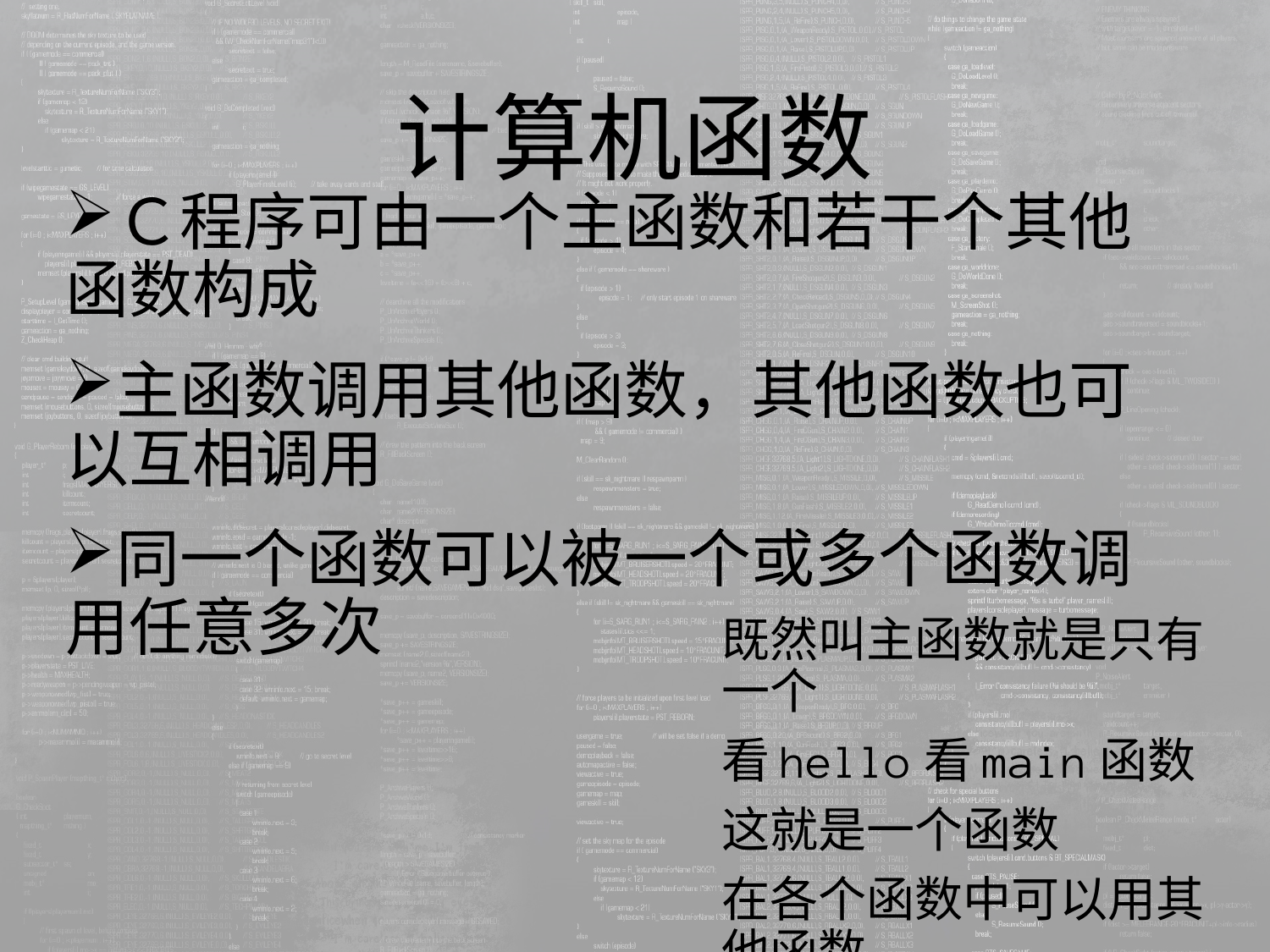

# 计算机函数
Ｃ程序可由一个主函数和若干个其他函数构成
主函数调用其他函数，其他函数也可以互相调用
同一个函数可以被一个或多个函数调用任意多次
既然叫主函数就是只有一个
看hello看main函数
这就是一个函数
在各个函数中可以用其他函数